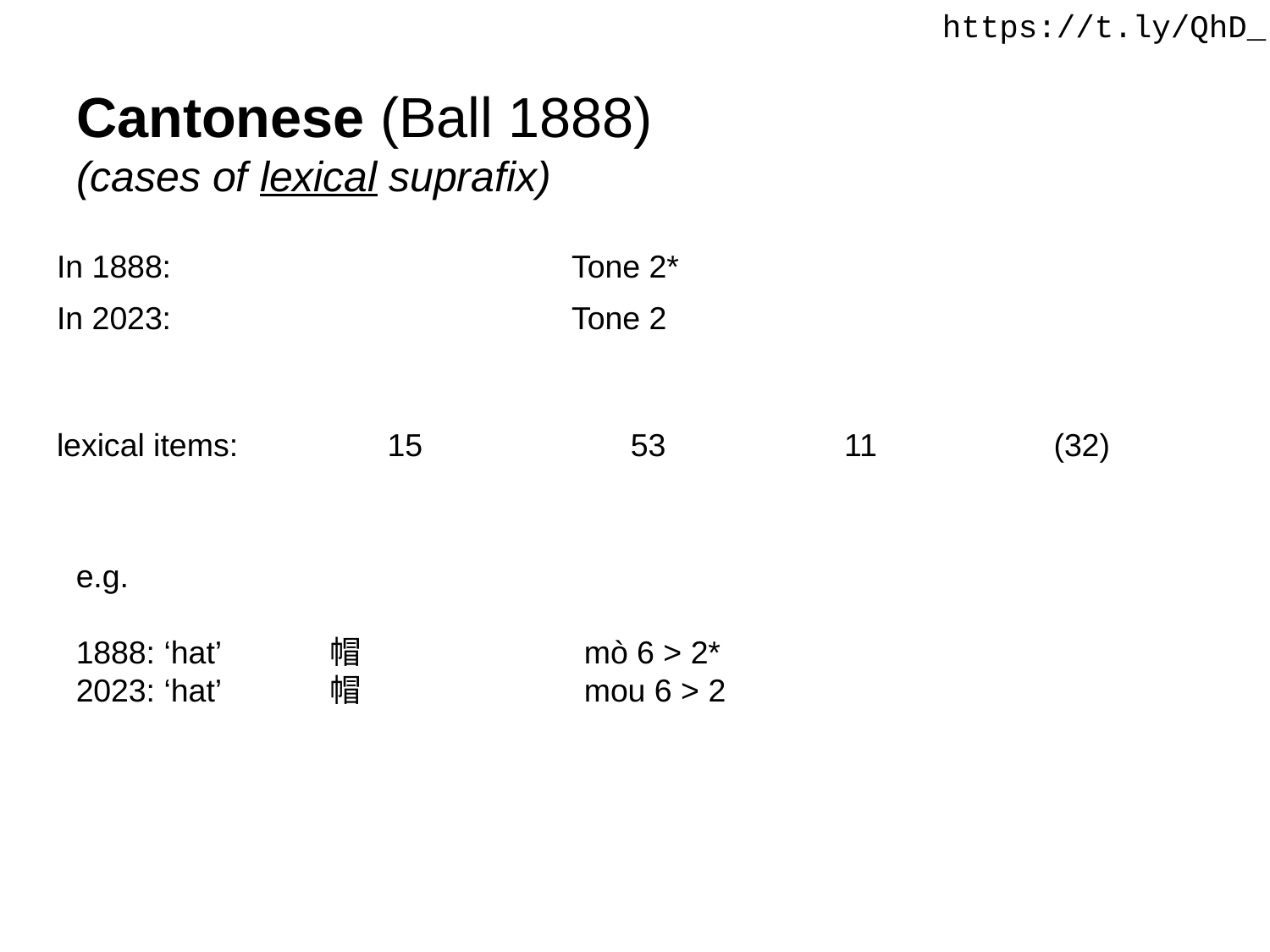

https://t.ly/QhD_
# Cantonese (Ball 1888) (cases of lexical suprafix)
| In 1888: |  | Tone 2\* |  |  |
| --- | --- | --- | --- | --- |
| In 2023: |  | Tone 2 |  |  |
| lexical items: | 15 | 53 | 11 | (32) |
|  |  |  |  |  |
e.g.

1888: ‘hat’ 	帽 		mò 6 > 2*
2023: ‘hat’ 	帽		mou 6 > 2